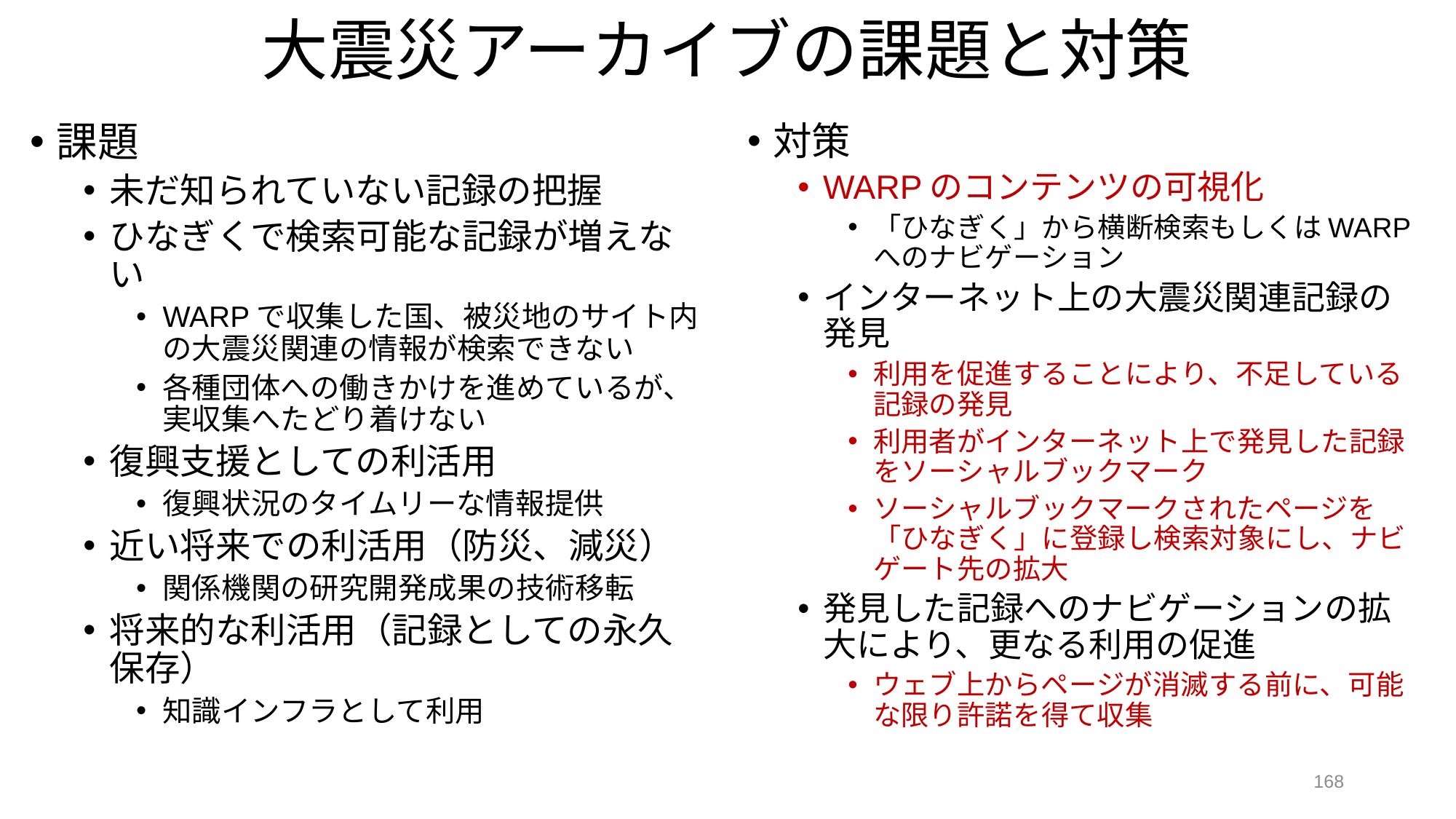

# 大震災アーカイブの課題と対策
課題
未だ知られていない記録の把握
ひなぎくで検索可能な記録が増えない
WARPで収集した国、被災地のサイト内の大震災関連の情報が検索できない
各種団体への働きかけを進めているが、実収集へたどり着けない
復興支援としての利活用
復興状況のタイムリーな情報提供
近い将来での利活用（防災、減災）
関係機関の研究開発成果の技術移転
将来的な利活用（記録としての永久保存）
知識インフラとして利用

対策
WARPのコンテンツの可視化
「ひなぎく」から横断検索もしくはWARPへのナビゲーション
インターネット上の大震災関連記録の発見
利用を促進することにより、不足している記録の発見
利用者がインターネット上で発見した記録をソーシャルブックマーク
ソーシャルブックマークされたページを「ひなぎく」に登録し検索対象にし、ナビゲート先の拡大
発見した記録へのナビゲーションの拡大により、更なる利用の促進
ウェブ上からページが消滅する前に、可能な限り許諾を得て収集

168